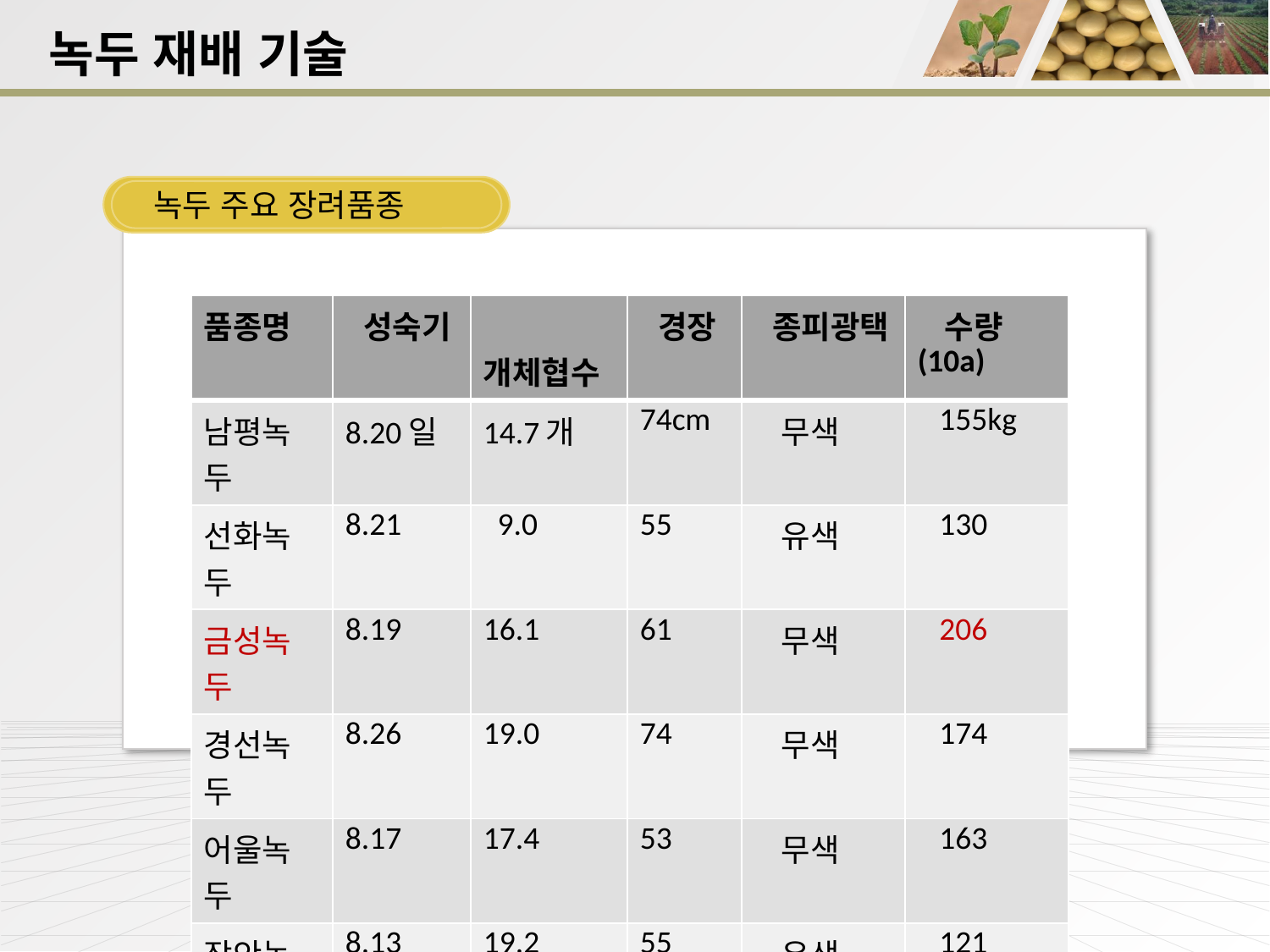

녹두 재배 기술

녹두 주요 장려품종

| 품종명 | 성숙기 | 개체협수 | 경장 | 종피광택 | 수량(10a) |
| --- | --- | --- | --- | --- | --- |
| 남평녹두 | 8.20일 | 14.7개 | 74cm | 무색 | 155kg |
| 선화녹두 | 8.21 | 9.0 | 55 | 유색 | 130 |
| 금성녹두 | 8.19 | 16.1 | 61 | 무색 | 206 |
| 경선녹두 | 8.26 | 19.0 | 74 | 무색 | 174 |
| 어울녹두 | 8.17 | 17.4 | 53 | 무색 | 163 |
| 장안녹두 | 8.13 | 19.2 | 55 | 유색 | 121 |